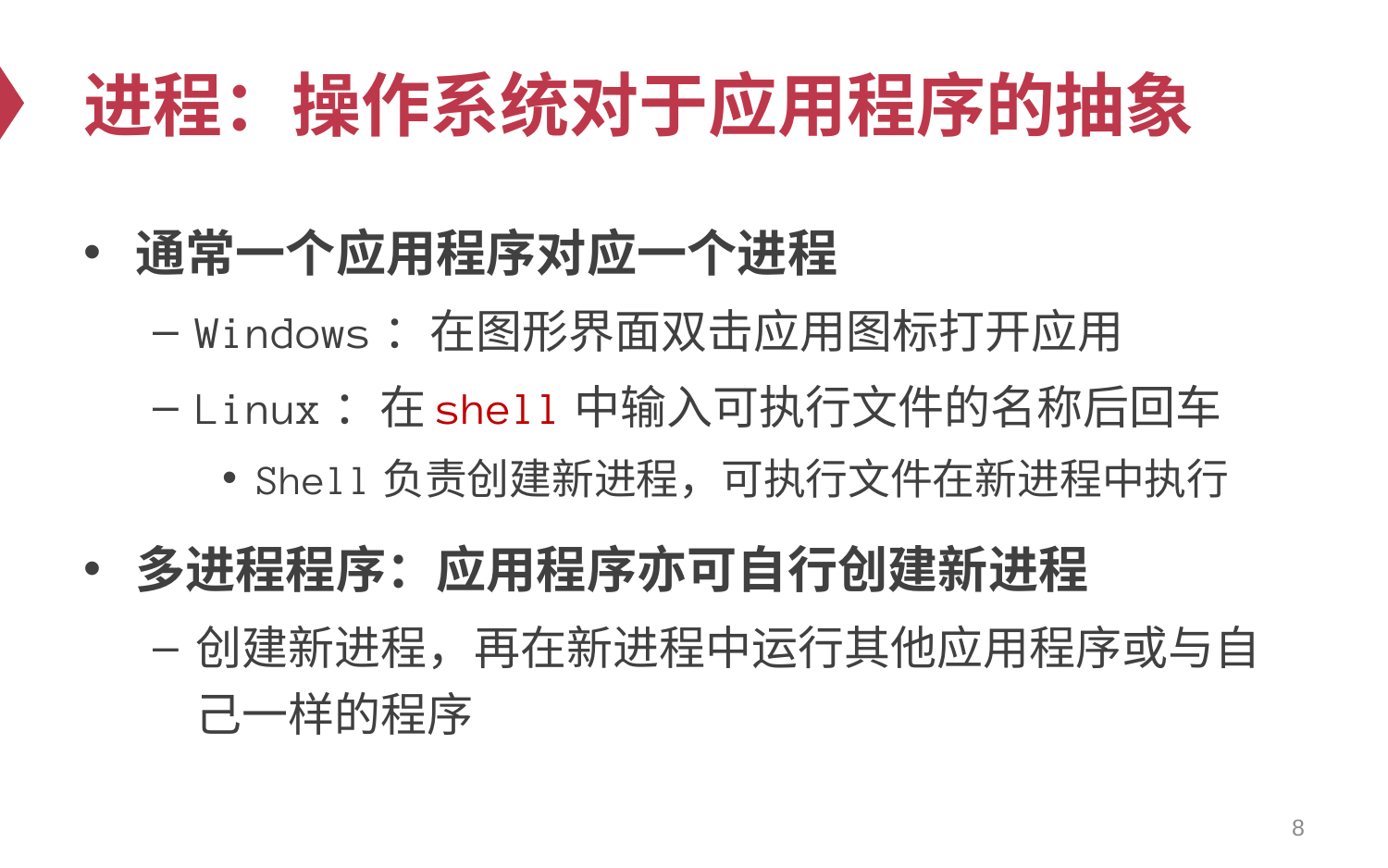

# 进程：操作系统对于应用程序的抽象
通常一个应用程序对应一个进程
Windows：在图形界面双击应用图标打开应用
Linux：在shell中输入可执行文件的名称后回车
Shell负责创建新进程，可执行文件在新进程中执行
多进程程序：应用程序亦可自行创建新进程
创建新进程，再在新进程中运行其他应用程序或与自己一样的程序
8